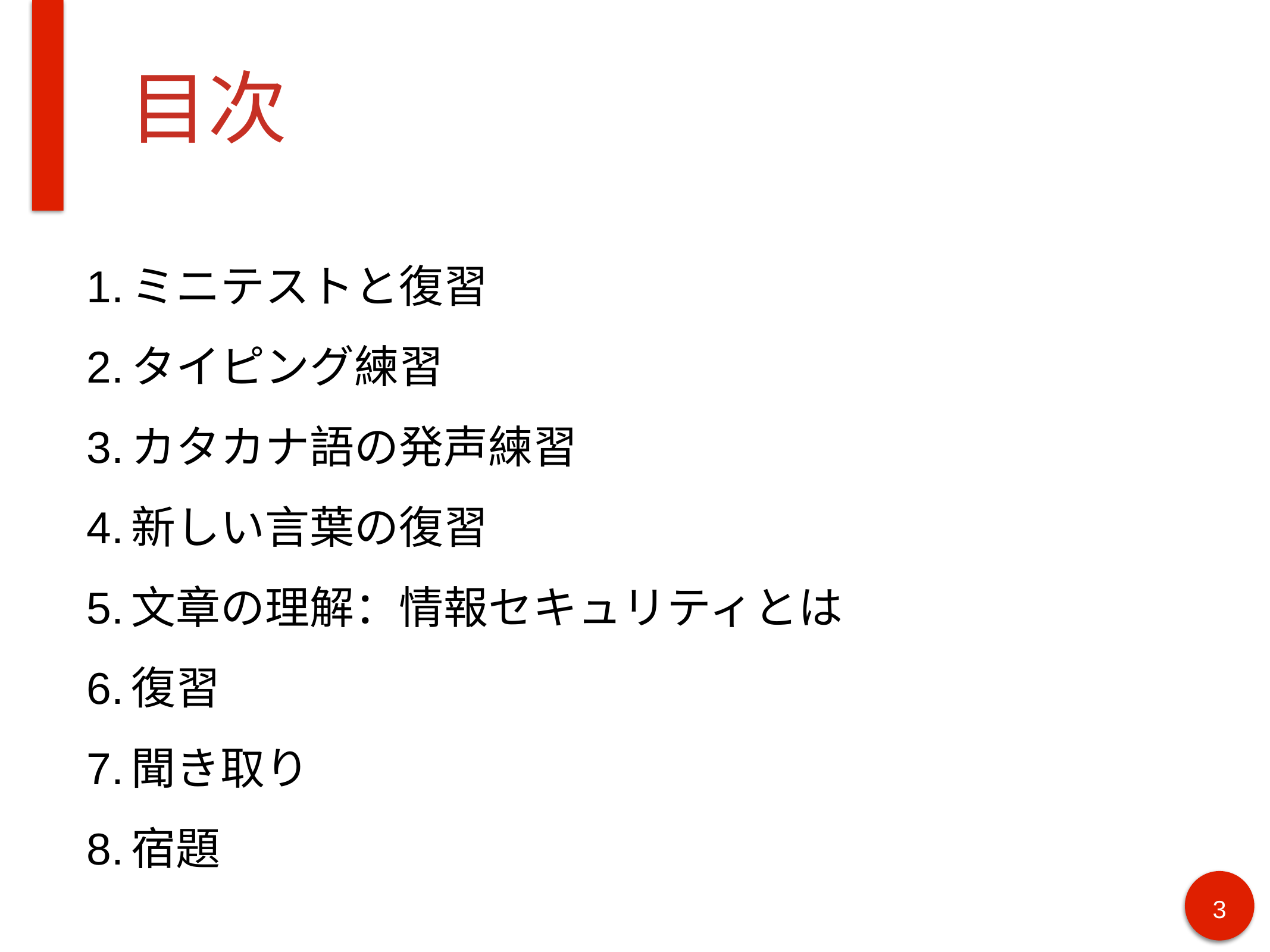

# 目次
ミニテストと復習
タイピング練習
カタカナ語の発声練習
新しい言葉の復習
文章の理解：情報セキュリティとは
復習
聞き取り
宿題
3